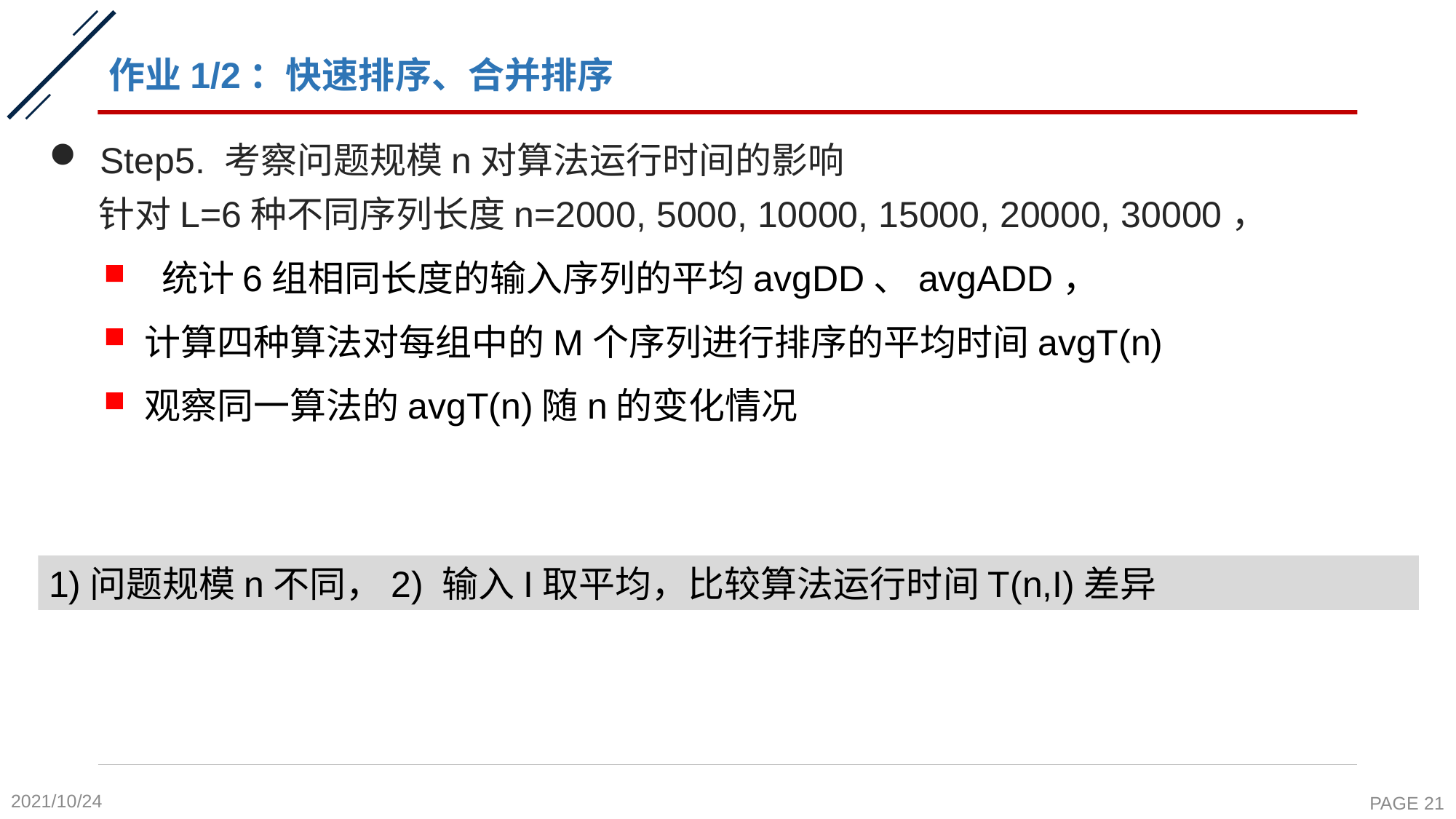

# 作业1/2：快速排序、合并排序
 Step5. 考察问题规模n对算法运行时间的影响
     针对L=6种不同序列长度n=2000, 5000, 10000, 15000, 20000, 30000，
 统计6组相同长度的输入序列的平均avgDD、avgADD，
计算四种算法对每组中的M个序列进行排序的平均时间avgT(n)
观察同一算法的avgT(n)随n的变化情况

1)问题规模n不同，2) 输入I取平均，比较算法运行时间T(n,I)差异
2021/10/24
PAGE 21